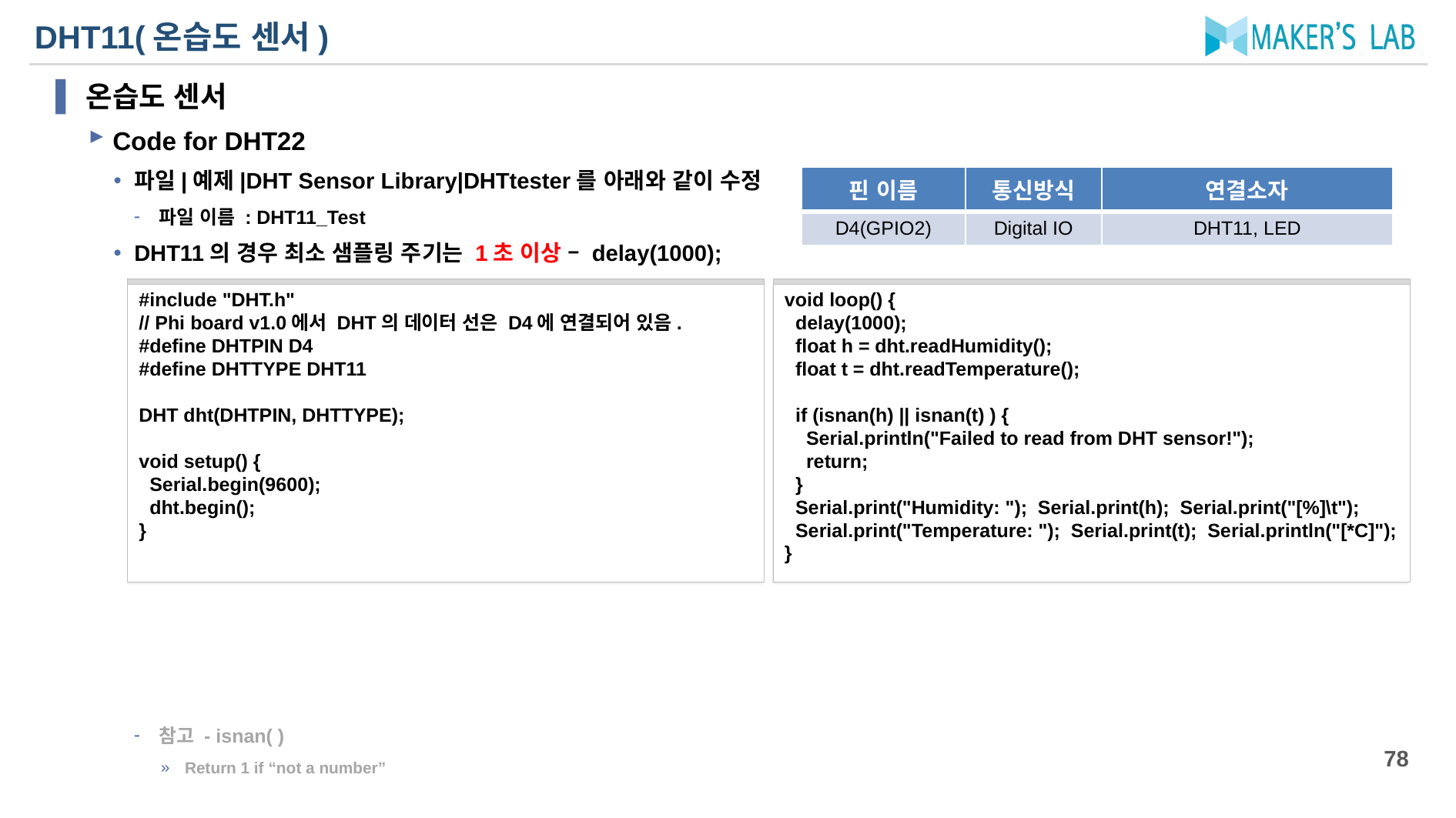

# DHT11(온습도 센서)
온습도 센서
Code for DHT22
파일|예제|DHT Sensor Library|DHTtester를 아래와 같이 수정
파일 이름 : DHT11_Test
DHT11의 경우 최소 샘플링 주기는 1초 이상 – delay(1000);

참고 - isnan( )
Return 1 if “not a number”

| 핀 이름 | 통신방식 | 연결소자 |
| --- | --- | --- |
| D4(GPIO2) | Digital IO | DHT11, LED |

#include "DHT.h"
// Phi board v1.0에서 DHT의 데이터 선은 D4에 연결되어 있음.
#define DHTPIN D4
#define DHTTYPE DHT11

DHT dht(DHTPIN, DHTTYPE);

void setup() {
  Serial.begin(9600);
  dht.begin();
}
void loop() {
  delay(1000);
  float h = dht.readHumidity();
  float t = dht.readTemperature();

  if (isnan(h) || isnan(t) ) {
    Serial.println("Failed to read from DHT sensor!");
    return;
  }
  Serial.print("Humidity: ");  Serial.print(h);  Serial.print("[%]\t");
  Serial.print("Temperature: ");  Serial.print(t);  Serial.println("[*C]");
}
78